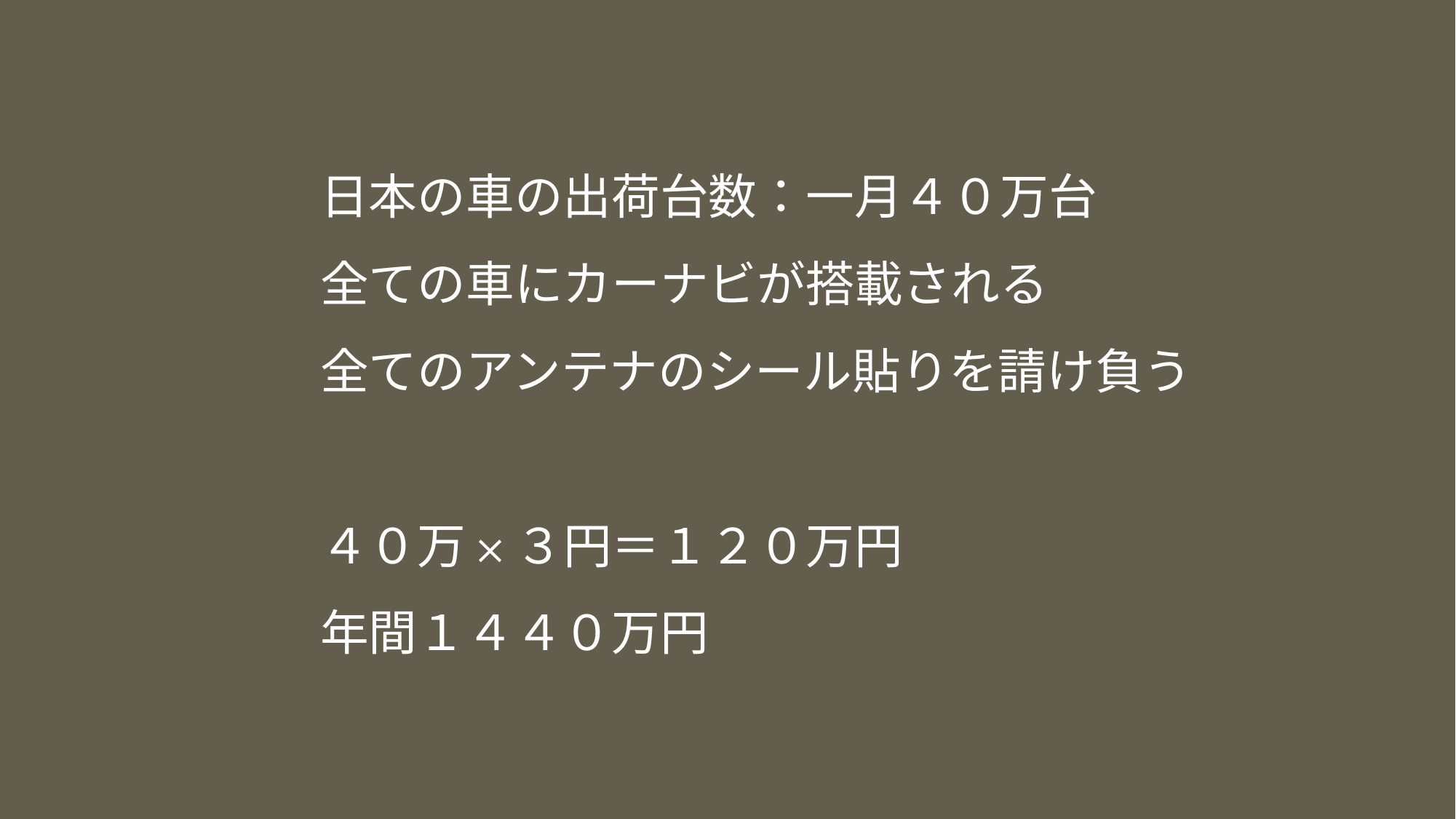

日本の車の出荷台数：一月４０万台
全ての車にカーナビが搭載される
全てのアンテナのシール貼りを請け負う

４０万×３円＝１２０万円
年間１４４０万円